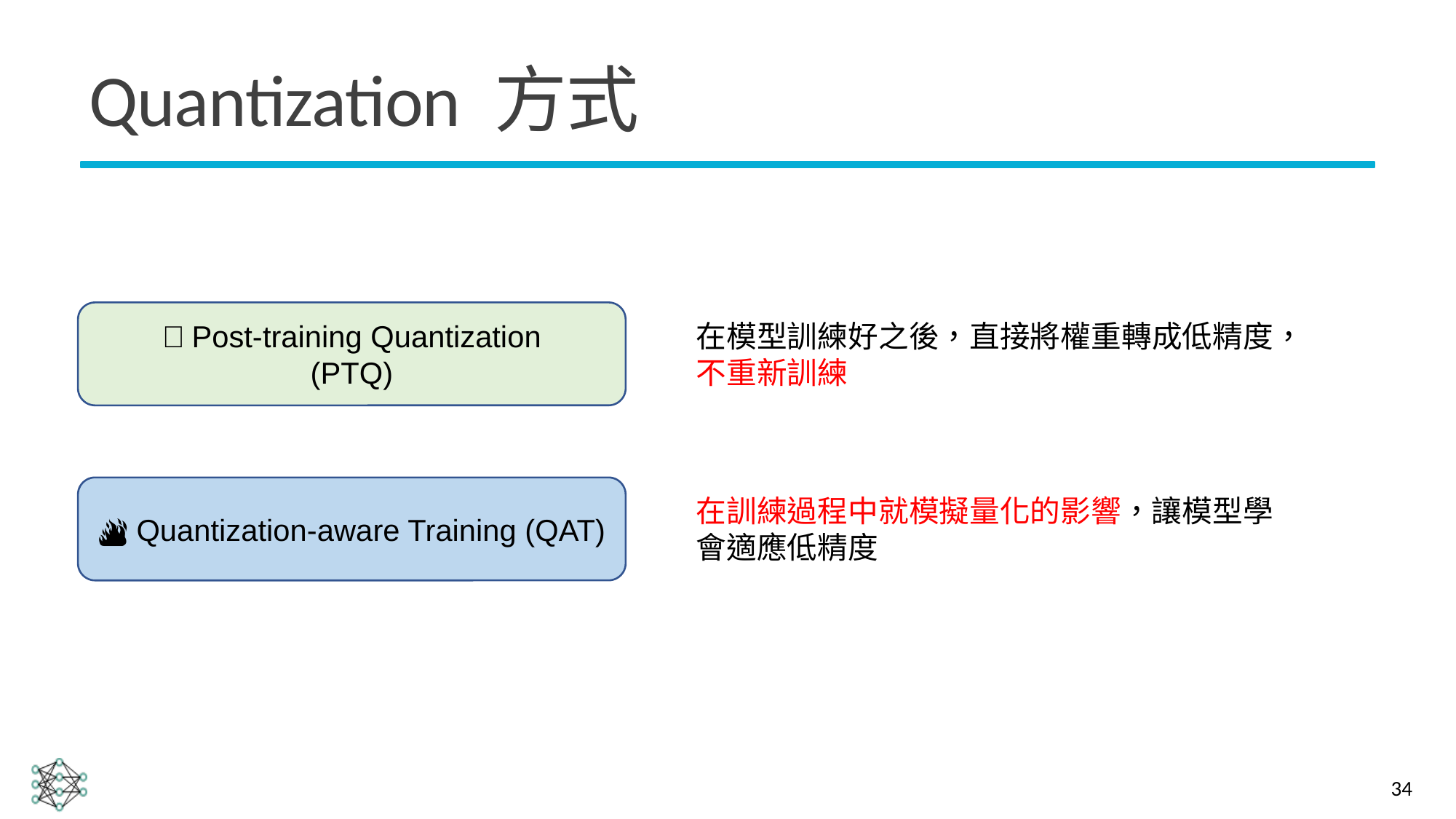

# Quantization 方式
🧊 Post-training Quantization
(PTQ)
在模型訓練好之後，直接將權重轉成低精度，不重新訓練
🔥 Quantization-aware Training (QAT)
在訓練過程中就模擬量化的影響，讓模型學會適應低精度
34